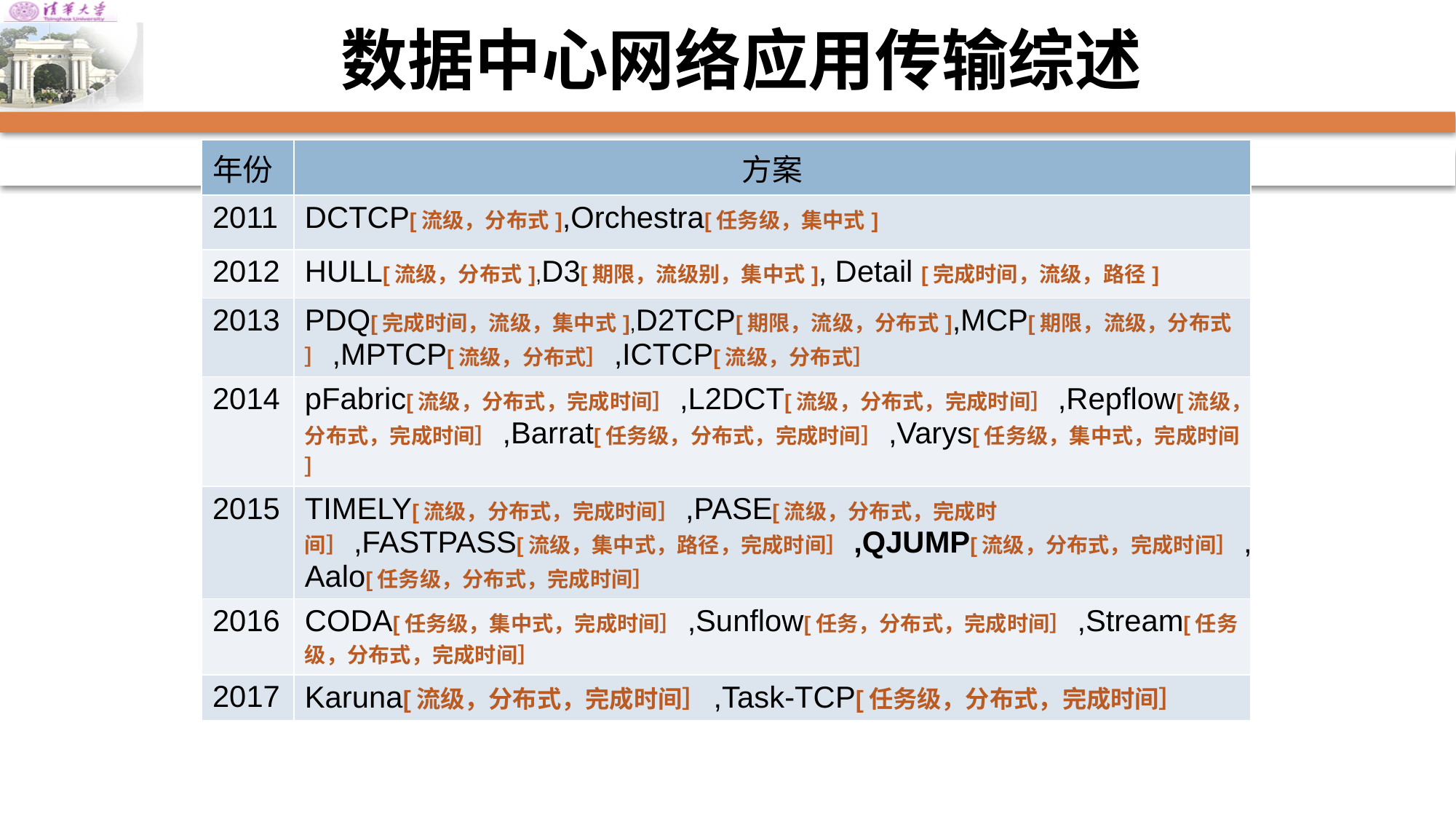

# 数据中心网络应用传输综述
| 年份 | 方案 |
| --- | --- |
| 2011 | DCTCP[流级，分布式],Orchestra[任务级，集中式] |
| 2012 | HULL[流级，分布式],D3[期限，流级别，集中式], Detail [完成时间，流级，路径] |
| 2013 | PDQ[完成时间，流级，集中式],D2TCP[期限，流级，分布式],MCP[期限，流级，分布式］,MPTCP[流级，分布式］,ICTCP[流级，分布式］ |
| 2014 | pFabric[流级，分布式，完成时间］,L2DCT[流级，分布式，完成时间］,Repflow[流级，分布式，完成时间］,Barrat[任务级，分布式，完成时间］,Varys[任务级，集中式，完成时间］ |
| 2015 | TIMELY[流级，分布式，完成时间］,PASE[流级，分布式，完成时间］,FASTPASS[流级，集中式，路径，完成时间］,QJUMP[流级，分布式，完成时间］,Aalo[任务级，分布式，完成时间］ |
| 2016 | CODA[任务级，集中式，完成时间］,Sunflow[任务，分布式，完成时间］,Stream[任务级，分布式，完成时间］ |
| 2017 | Karuna[流级，分布式，完成时间］,Task-TCP[任务级，分布式，完成时间］ |